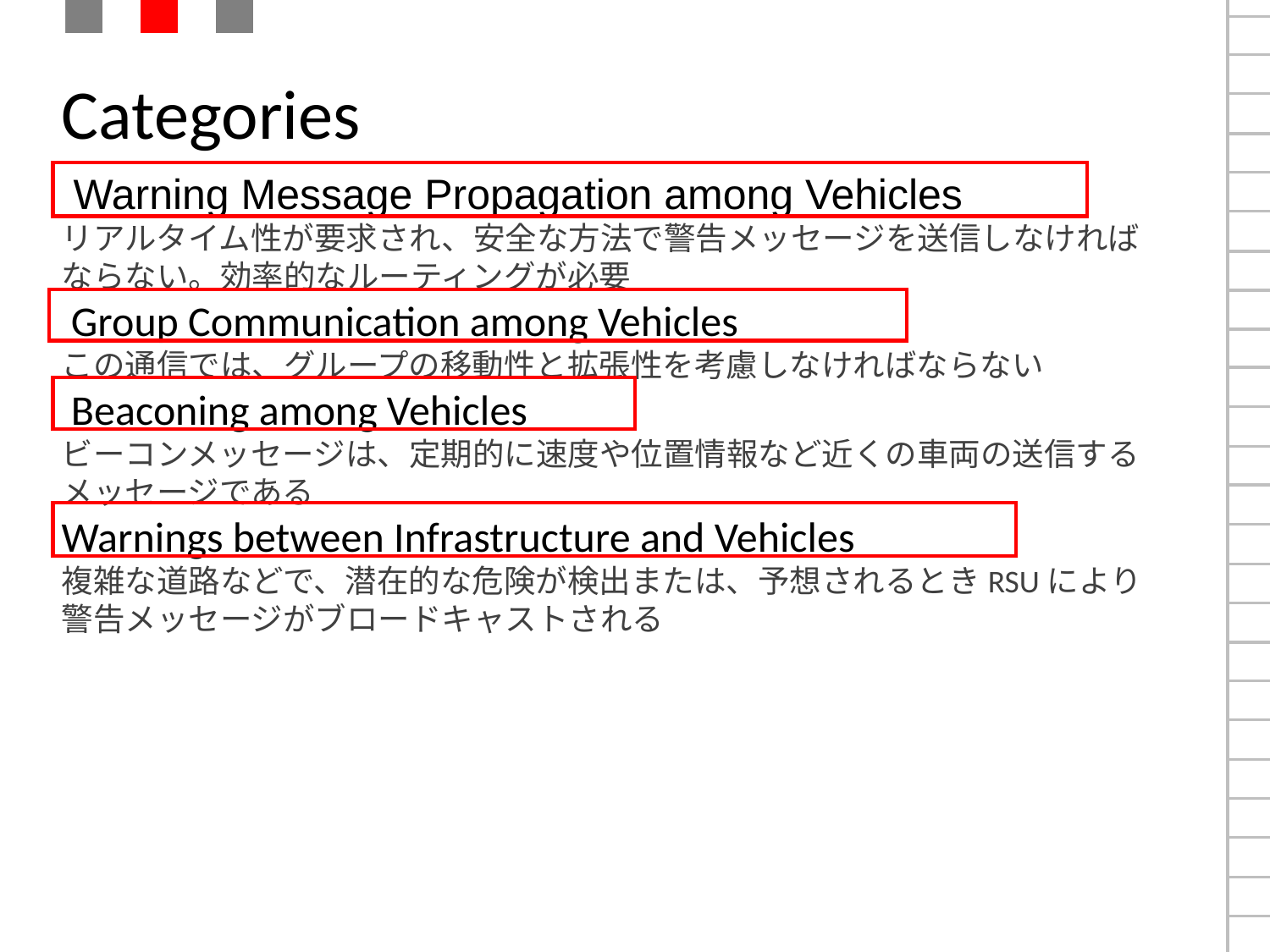

# Categories
 Warning Message Propagation among Vehicles
リアルタイム性が要求され、安全な方法で警告メッセージを送信しなければならない。効率的なルーティングが必要
 Group Communication among Vehicles
この通信では、グループの移動性と拡張性を考慮しなければならない
 Beaconing among Vehicles
ビーコンメッセージは、定期的に速度や位置情報など近くの車両の送信するメッセージである
Warnings between Infrastructure and Vehicles
複雑な道路などで、潜在的な危険が検出または、予想されるときRSUにより警告メッセージがブロードキャストされる